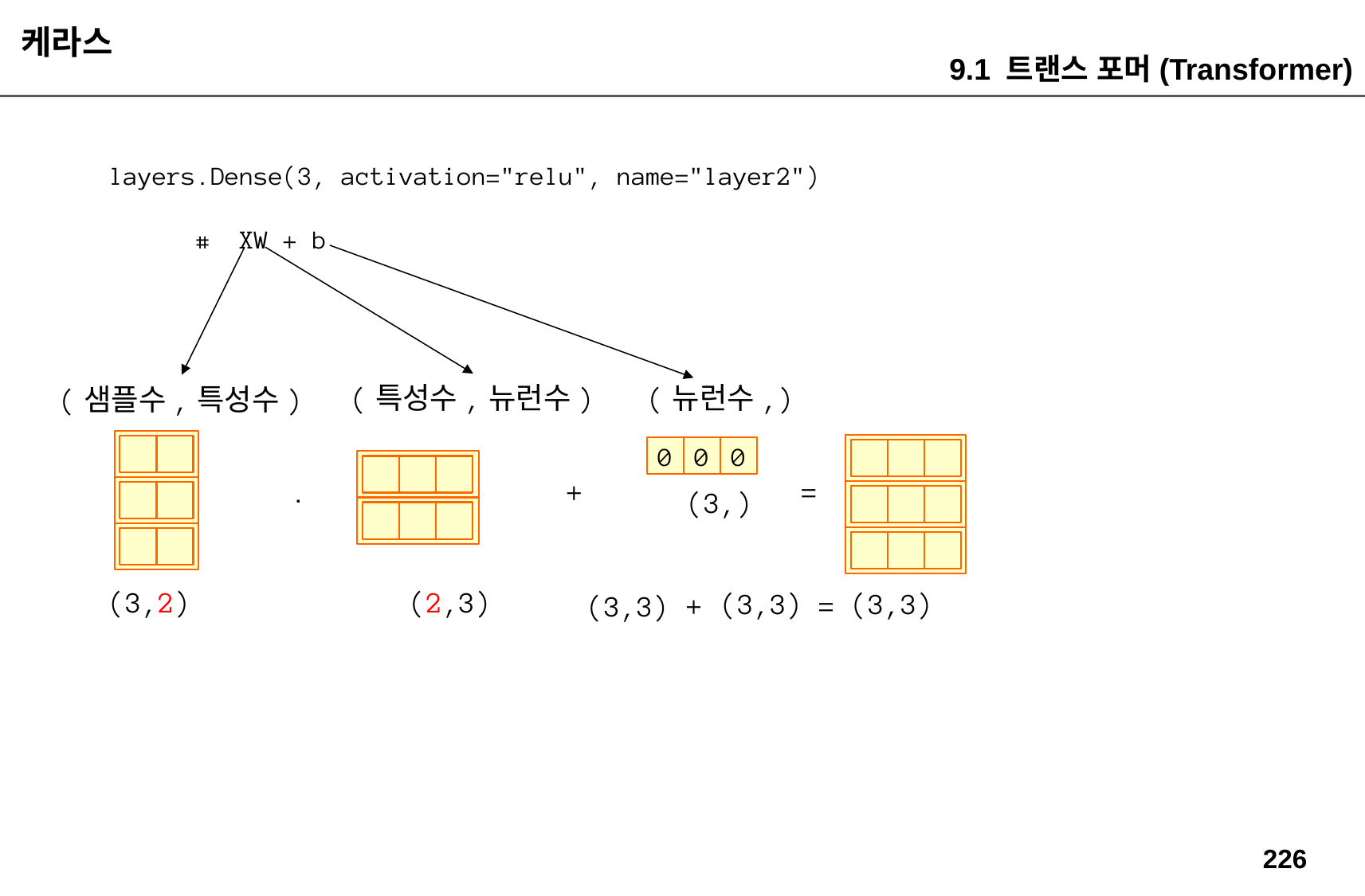

케라스
9.1 트랜스 포머(Transformer)
layers.Dense(3, activation="relu", name="layer2")

      #  XW + b
(특성수,뉴런수)
(뉴런수,)
(샘플수,특성수)

0
0
0

+
=
.

(3,)

(3,2)
(2,3)
(3,3) = (3,3)
+
(3,3)